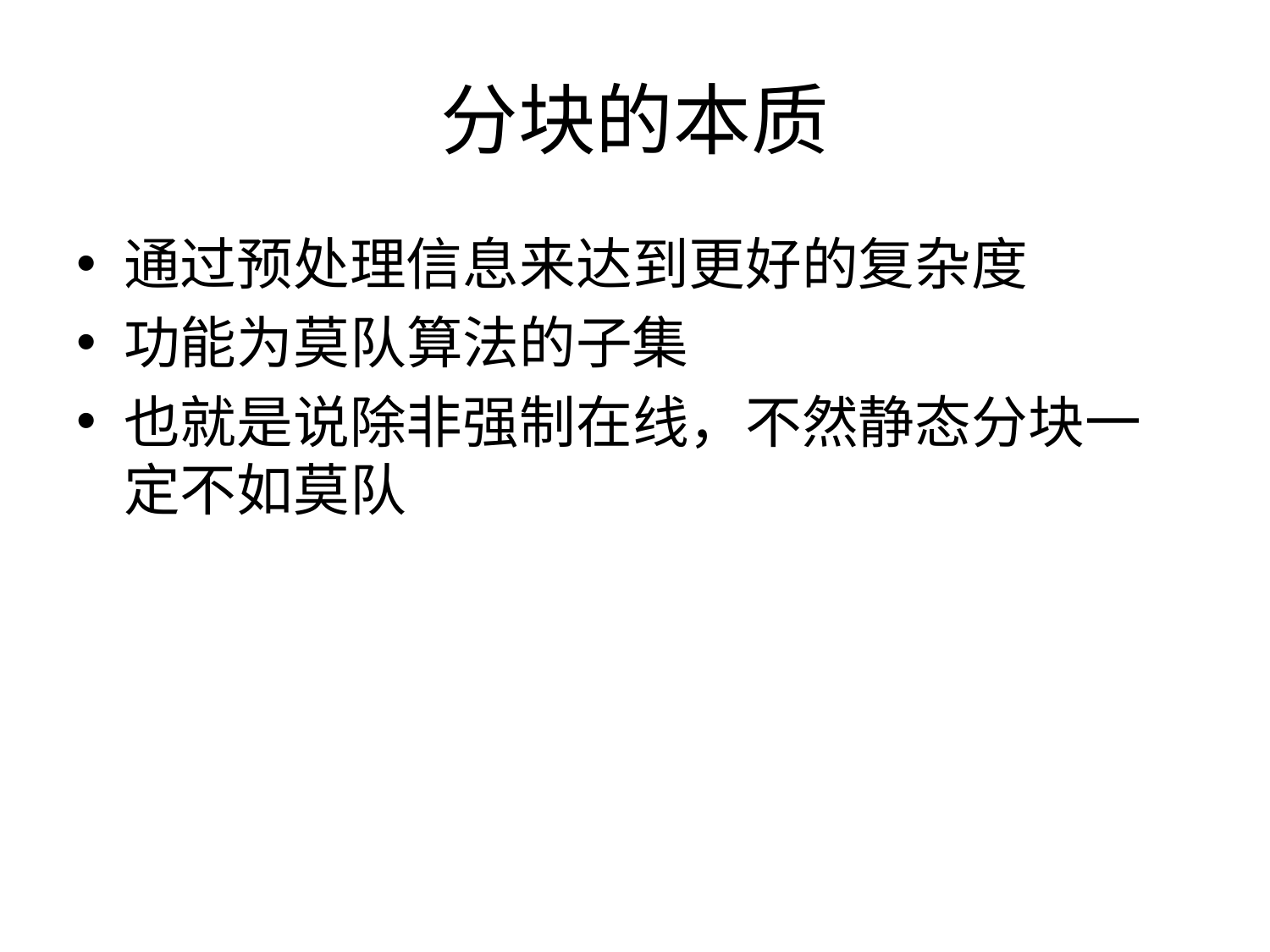

# 分块的本质
通过预处理信息来达到更好的复杂度
功能为莫队算法的子集
也就是说除非强制在线，不然静态分块一定不如莫队